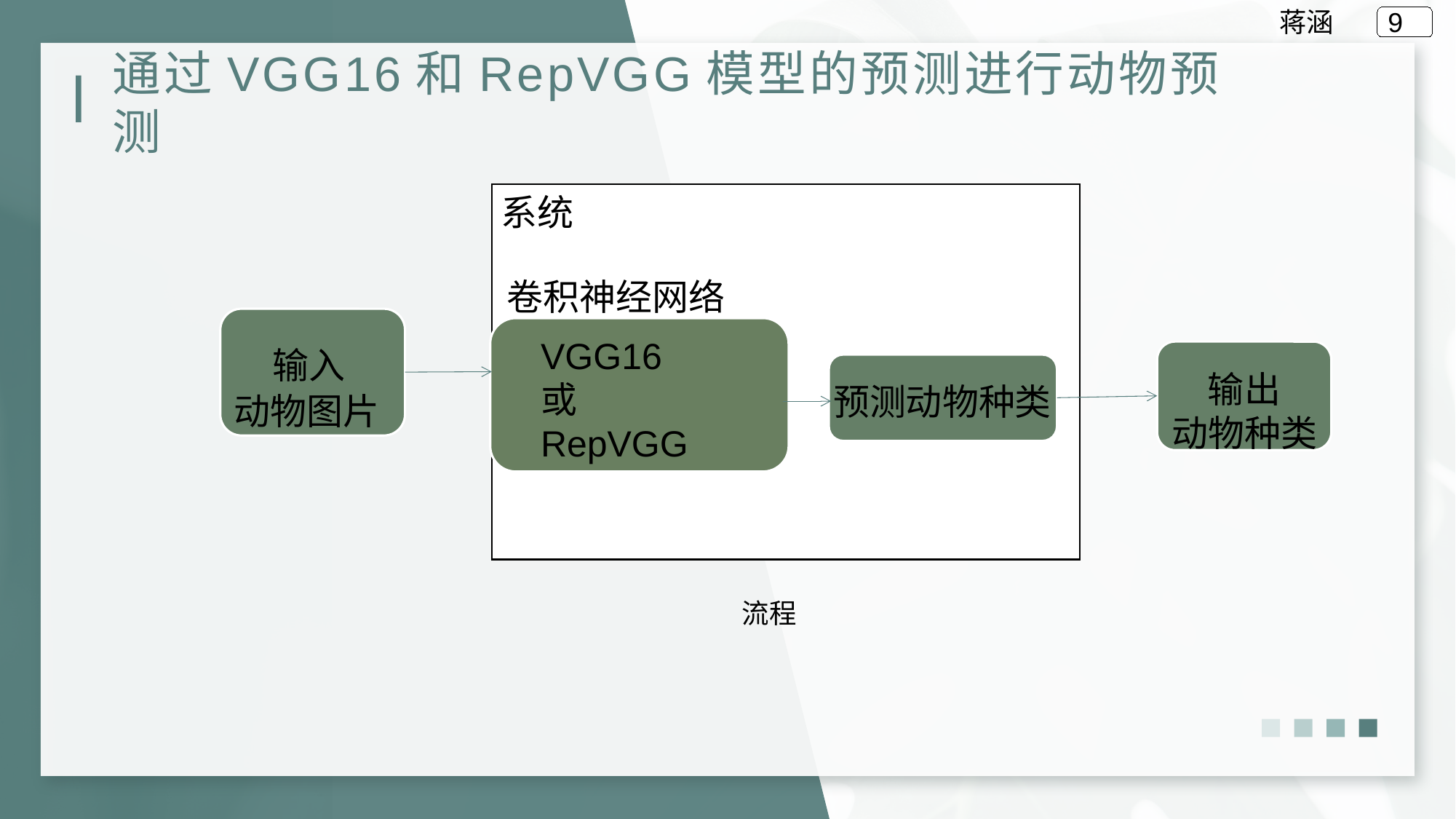

蒋涵
# 通过VGG16和RepVGG模型的预测进行动物预测

系统
卷积神经网络

VGG16
或
RepVGG
输入

输出
动物种类
预测动物种类
动物图片
流程